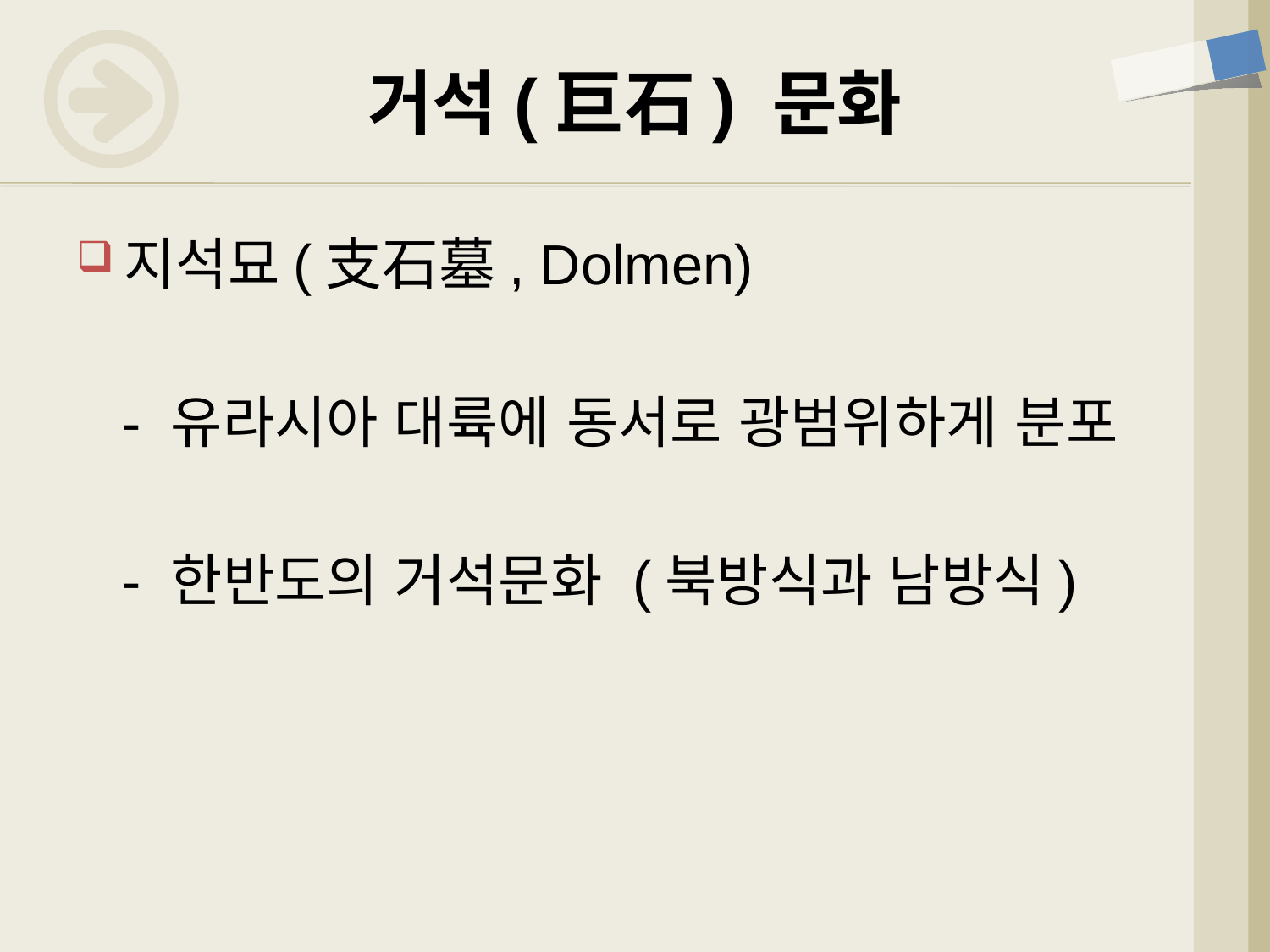

# 거석(巨石) 문화
지석묘(支石墓, Dolmen)

  - 유라시아 대륙에 동서로 광범위하게 분포

  - 한반도의 거석문화 (북방식과 남방식)